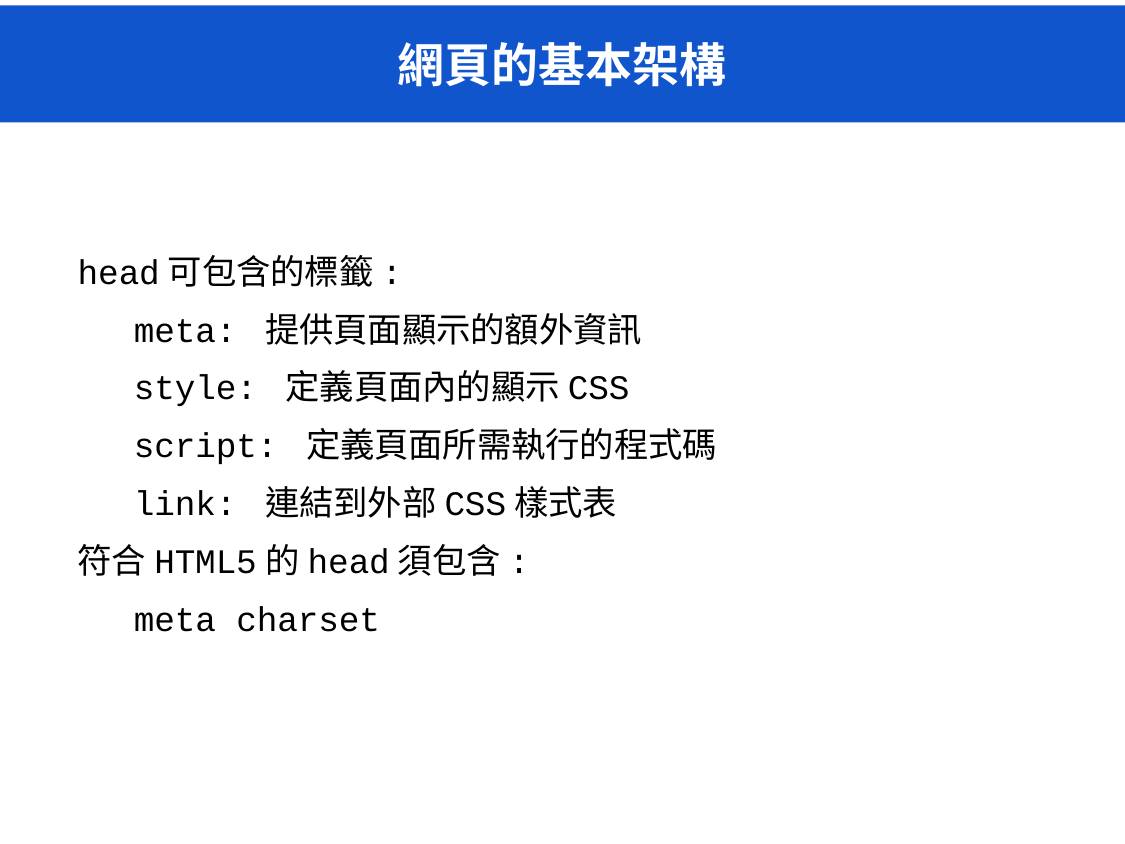

# 網頁的基本架構
head可包含的標籤:
meta: 提供頁面顯示的額外資訊
style: 定義頁面內的顯示CSS
script: 定義頁面所需執行的程式碼
link: 連結到外部CSS樣式表
符合HTML5的head須包含:
meta charset